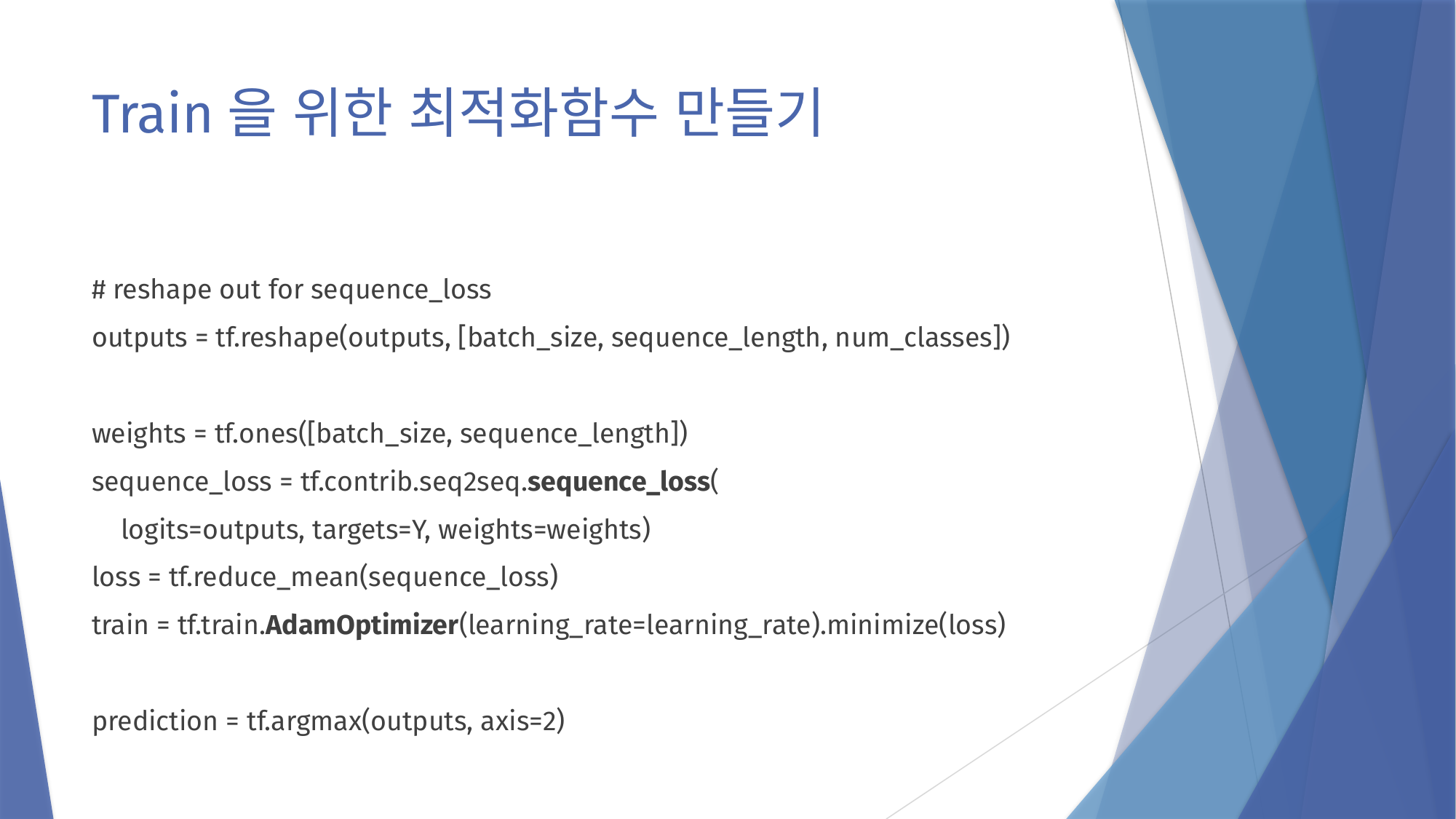

# Train을 위한 최적화함수 만들기

# reshape out for sequence_loss
outputs = tf.reshape(outputs, [batch_size, sequence_length, num_classes])

weights = tf.ones([batch_size, sequence_length])
sequence_loss = tf.contrib.seq2seq.sequence_loss(
    logits=outputs, targets=Y, weights=weights)
loss = tf.reduce_mean(sequence_loss)
train = tf.train.AdamOptimizer(learning_rate=learning_rate).minimize(loss)

prediction = tf.argmax(outputs, axis=2)